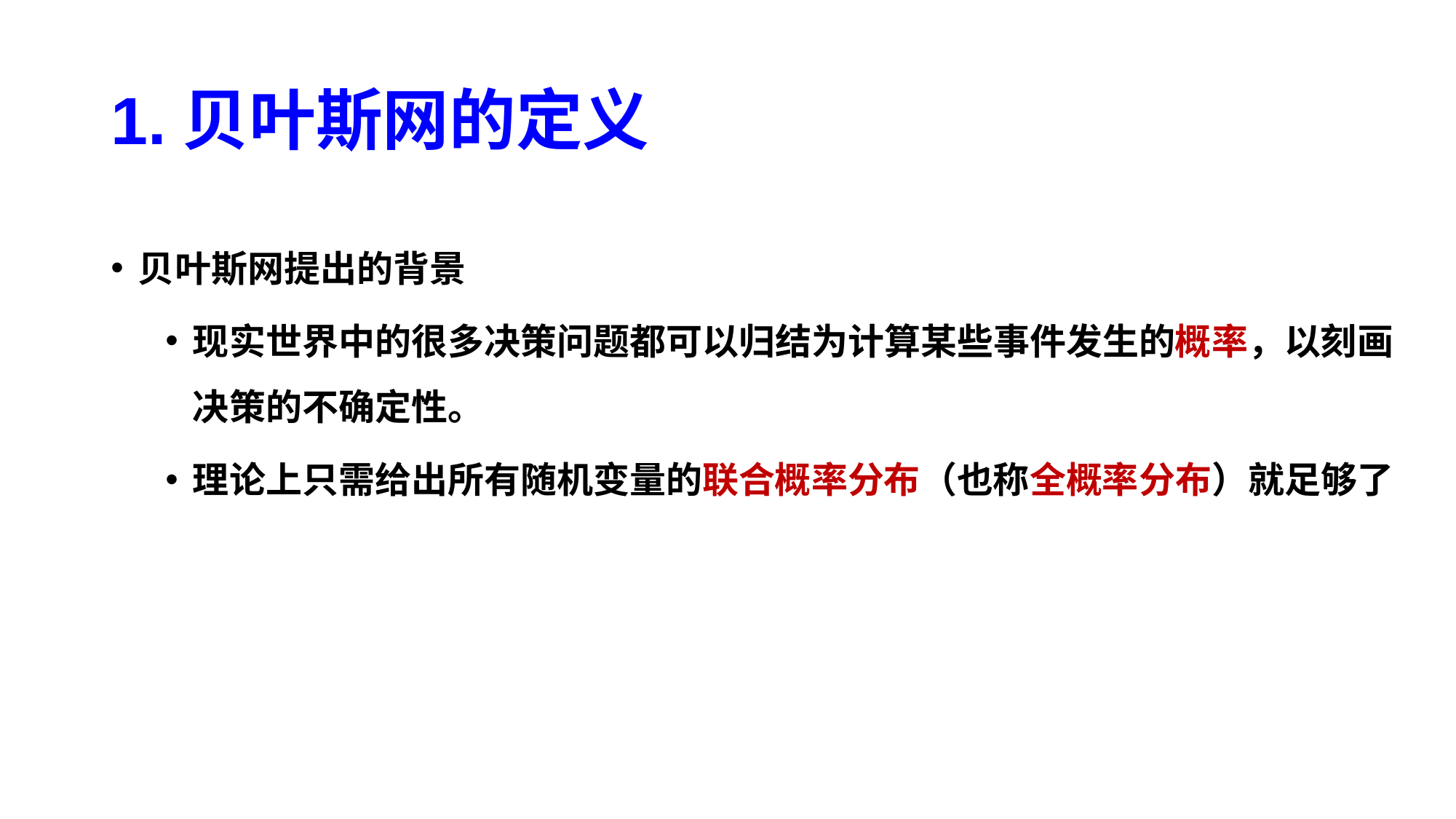

# 1.贝叶斯网的定义
贝叶斯网提出的背景
现实世界中的很多决策问题都可以归结为计算某些事件发生的概率，以刻画决策的不确定性。
理论上只需给出所有随机变量的联合概率分布（也称全概率分布）就足够了